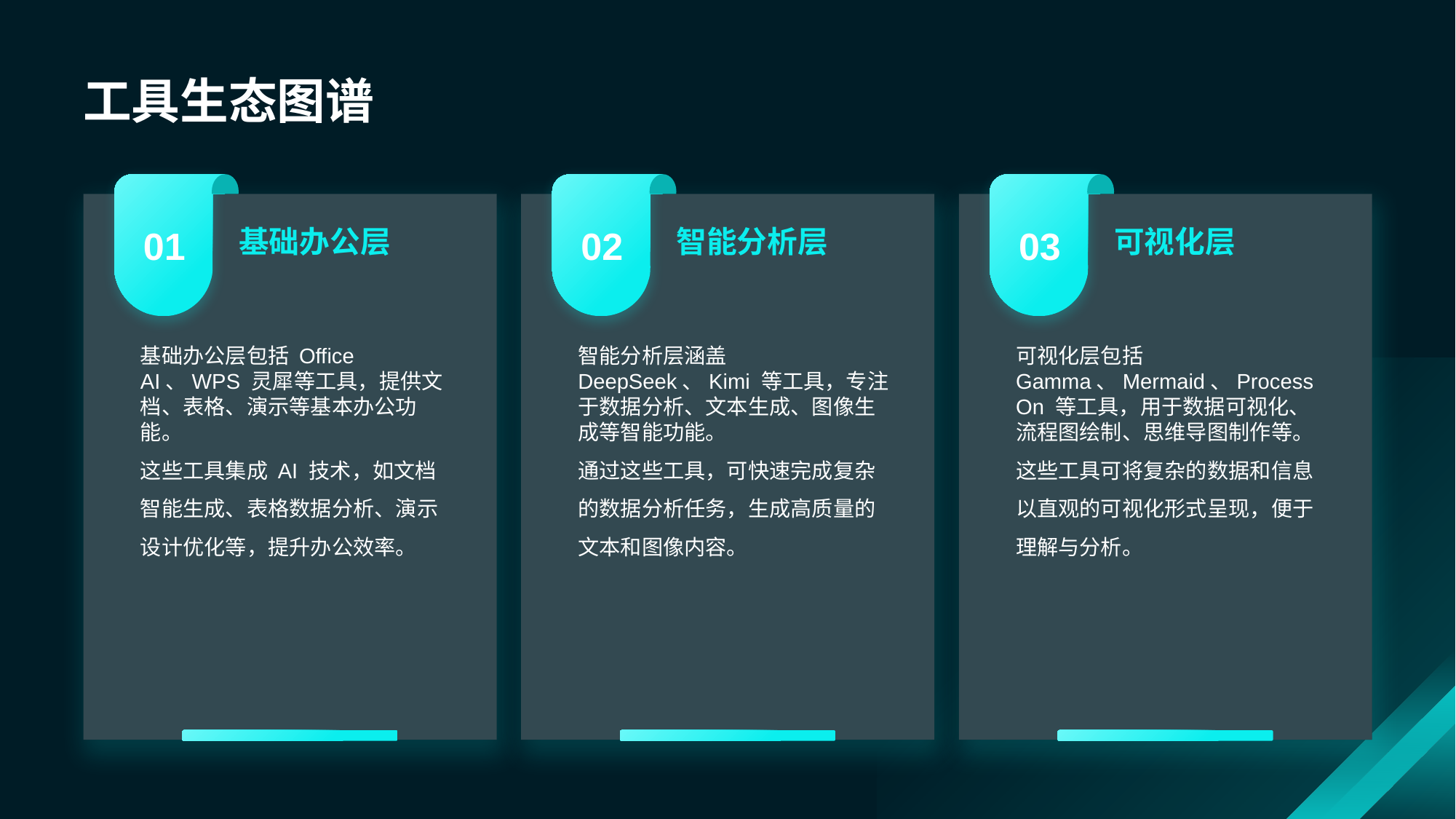

# 工具生态图谱

01
02
03

基础办公层
智能分析层
可视化层
基础办公层包括 Office AI、WPS 灵犀等工具，提供文档、表格、演示等基本办公功能。
这些工具集成 AI 技术，如文档智能生成、表格数据分析、演示设计优化等，提升办公效率。
智能分析层涵盖 DeepSeek、Kimi 等工具，专注于数据分析、文本生成、图像生成等智能功能。
通过这些工具，可快速完成复杂的数据分析任务，生成高质量的文本和图像内容。
可视化层包括 Gamma、Mermaid、ProcessOn 等工具，用于数据可视化、流程图绘制、思维导图制作等。
这些工具可将复杂的数据和信息以直观的可视化形式呈现，便于理解与分析。